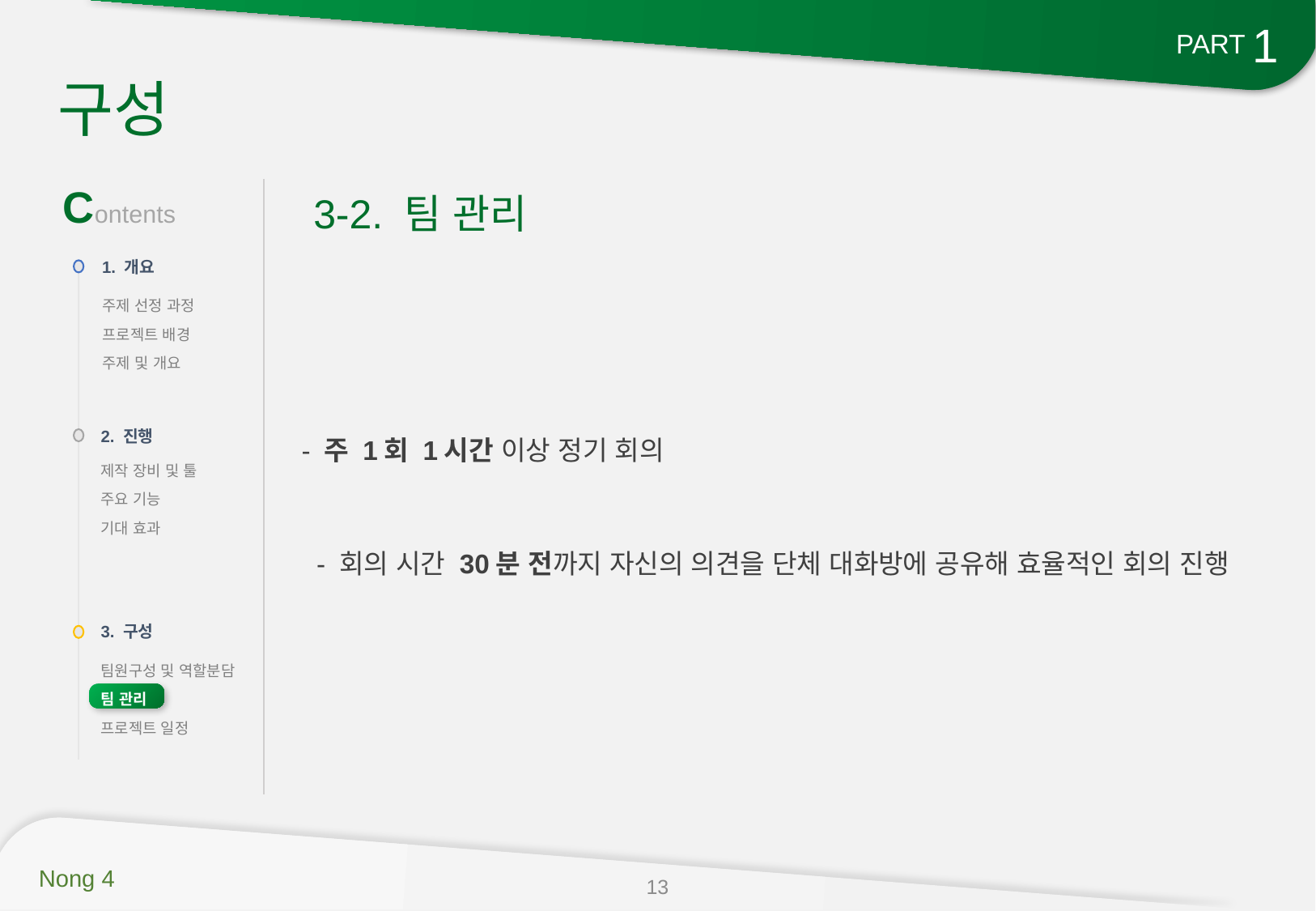

1
PART
구성
Contents
3-2. 팀 관리
1. 개요

주제 선정 과정
프로젝트 배경
주제 및 개요
2. 진행
- 주 1회 1시간 이상 정기 회의
- 회의 시간 30분 전까지 자신의 의견을 단체 대화방에 공유해 효율적인 회의 진행

제작 장비 및 툴
주요 기능
기대 효과
3. 구성

팀원구성 및 역할분담
팀 관리
프로젝트 일정

13